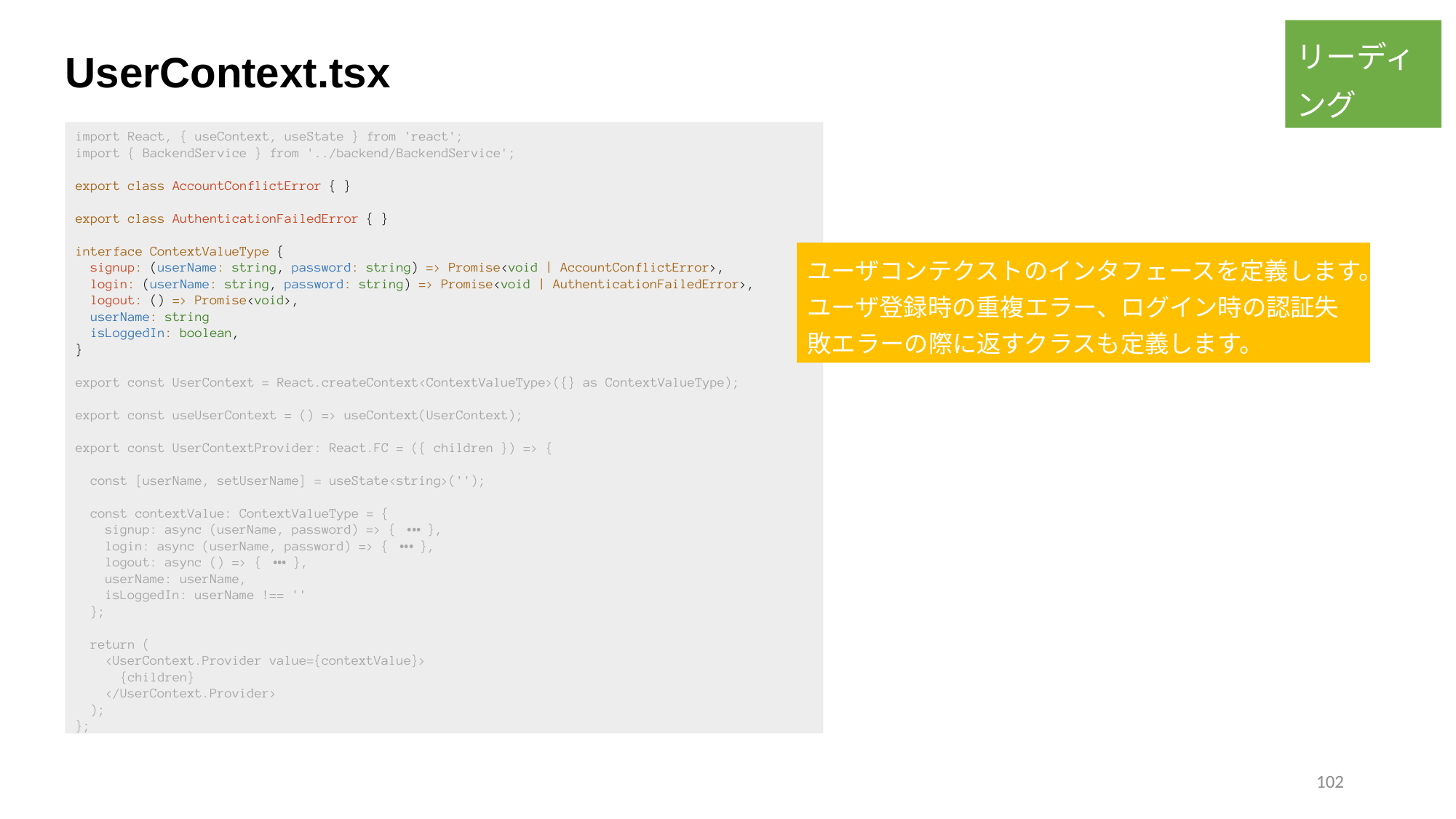

リーディング
UserContext.tsx
import React, { useContext, useState } from 'react';
import { BackendService } from '../backend/BackendService';
export class AccountConflictError { }
export class AuthenticationFailedError { }
interface ContextValueType {
  signup: (userName: string, password: string) => Promise<void | AccountConflictError>,
  login: (userName: string, password: string) => Promise<void | AuthenticationFailedError>,
  logout: () => Promise<void>,
  userName: string
  isLoggedIn: boolean,
}
export const UserContext = React.createContext<ContextValueType>({} as ContextValueType);
export const useUserContext = () => useContext(UserContext);
export const UserContextProvider: React.FC = ({ children }) => {

  const [userName, setUserName] = useState<string>('');
  const contextValue: ContextValueType = {
    signup: async (userName, password) => { ・・・ },
    login: async (userName, password) => { ・・・ },
    logout: async () => { ・・・ },
    userName: userName,
    isLoggedIn: userName !== ''
  };
  return (
    <UserContext.Provider value={contextValue}>
      {children}
    </UserContext.Provider>
  );
};
ユーザコンテクストのインタフェースを定義します。
ユーザ登録時の重複エラー、ログイン時の認証失敗エラーの際に返すクラスも定義します。
102